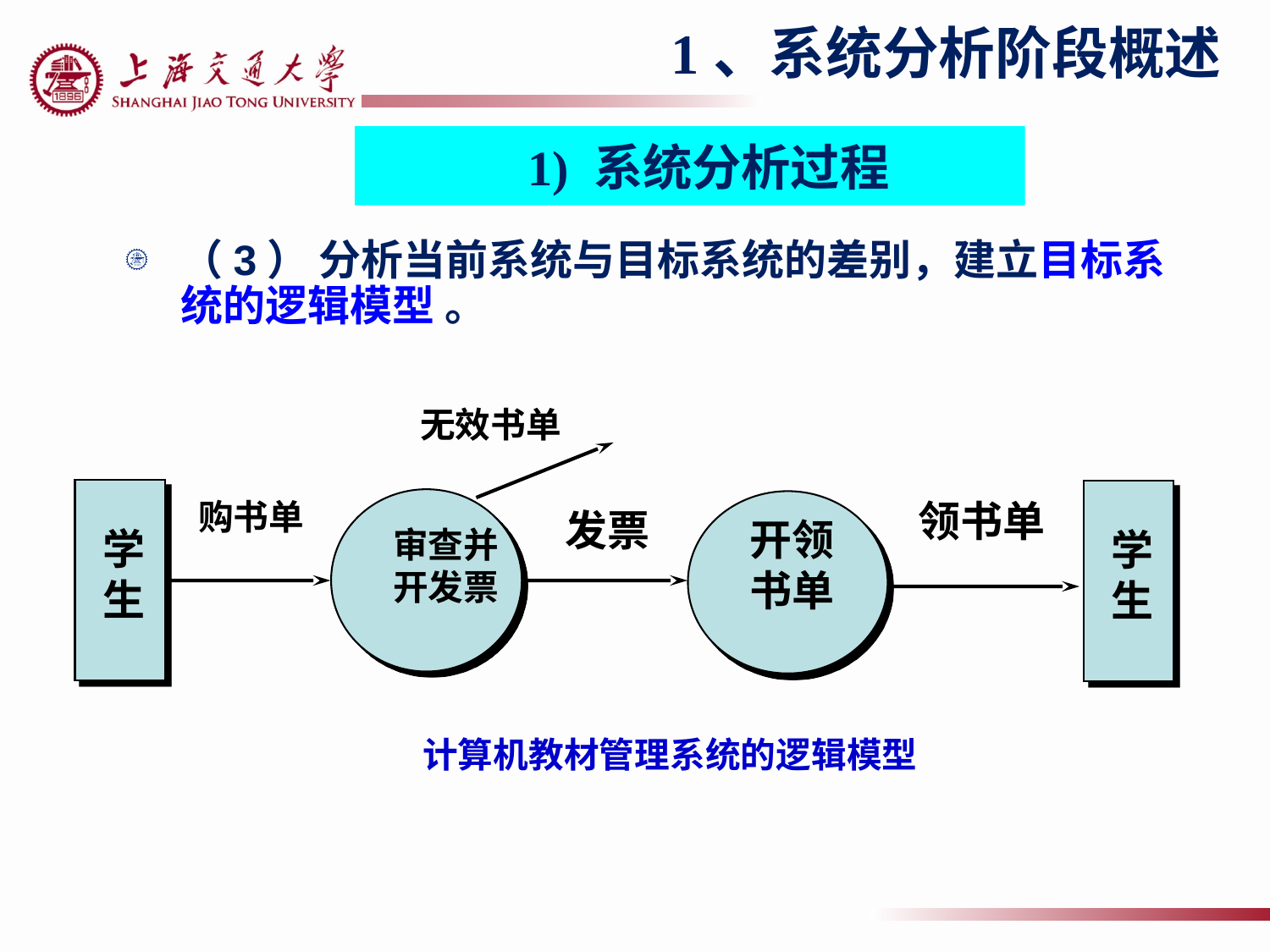

1、系统分析阶段概述
1) 系统分析过程
（3） 分析当前系统与目标系统的差别，建立目标系统的逻辑模型 。
无效书单

购书单
领书单

发票
开领
书单
学
生
审查并
开发票
学
生

计算机教材管理系统的逻辑模型